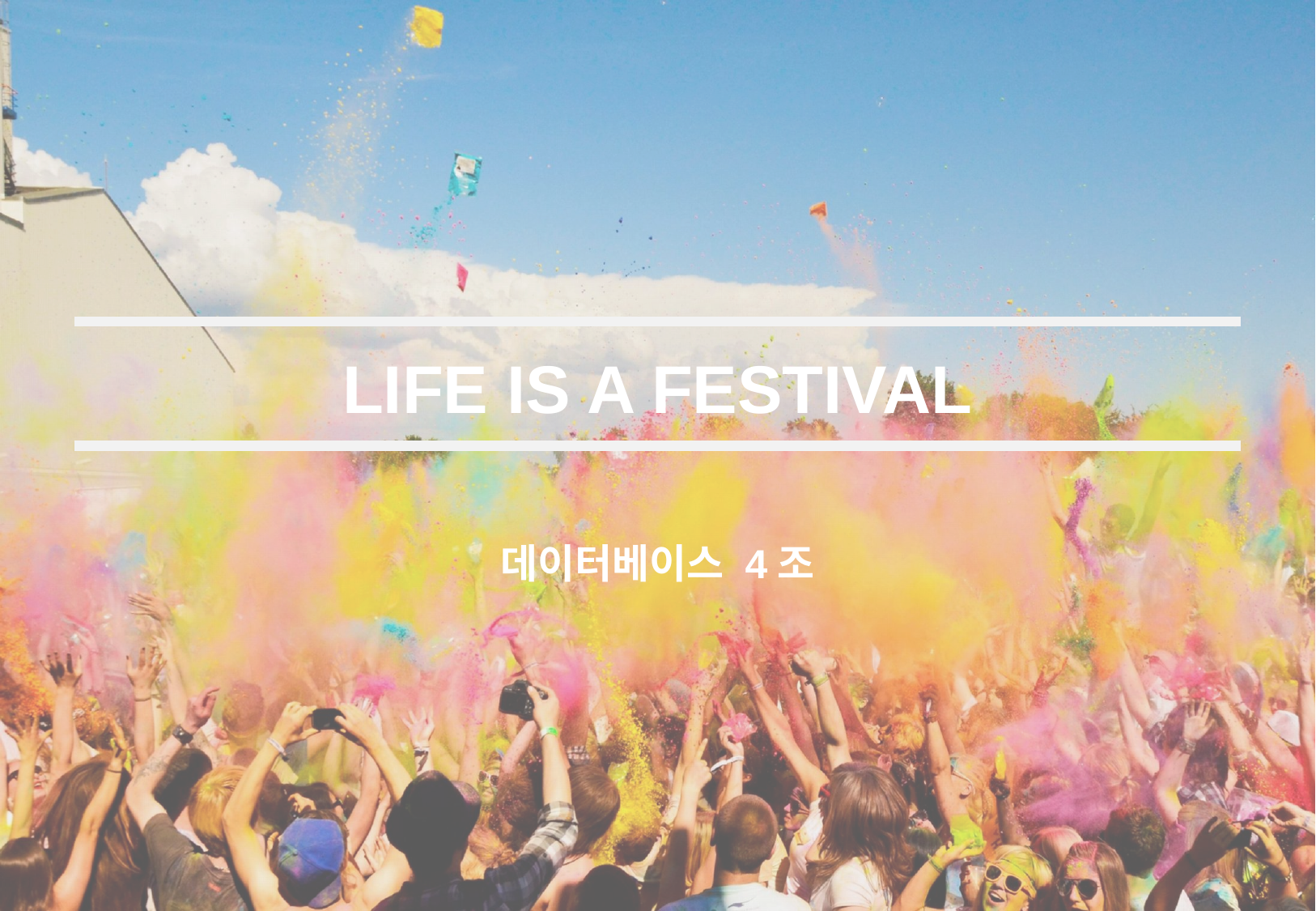

# LIFE IS A FESTIVAL
데이터베이스 4조